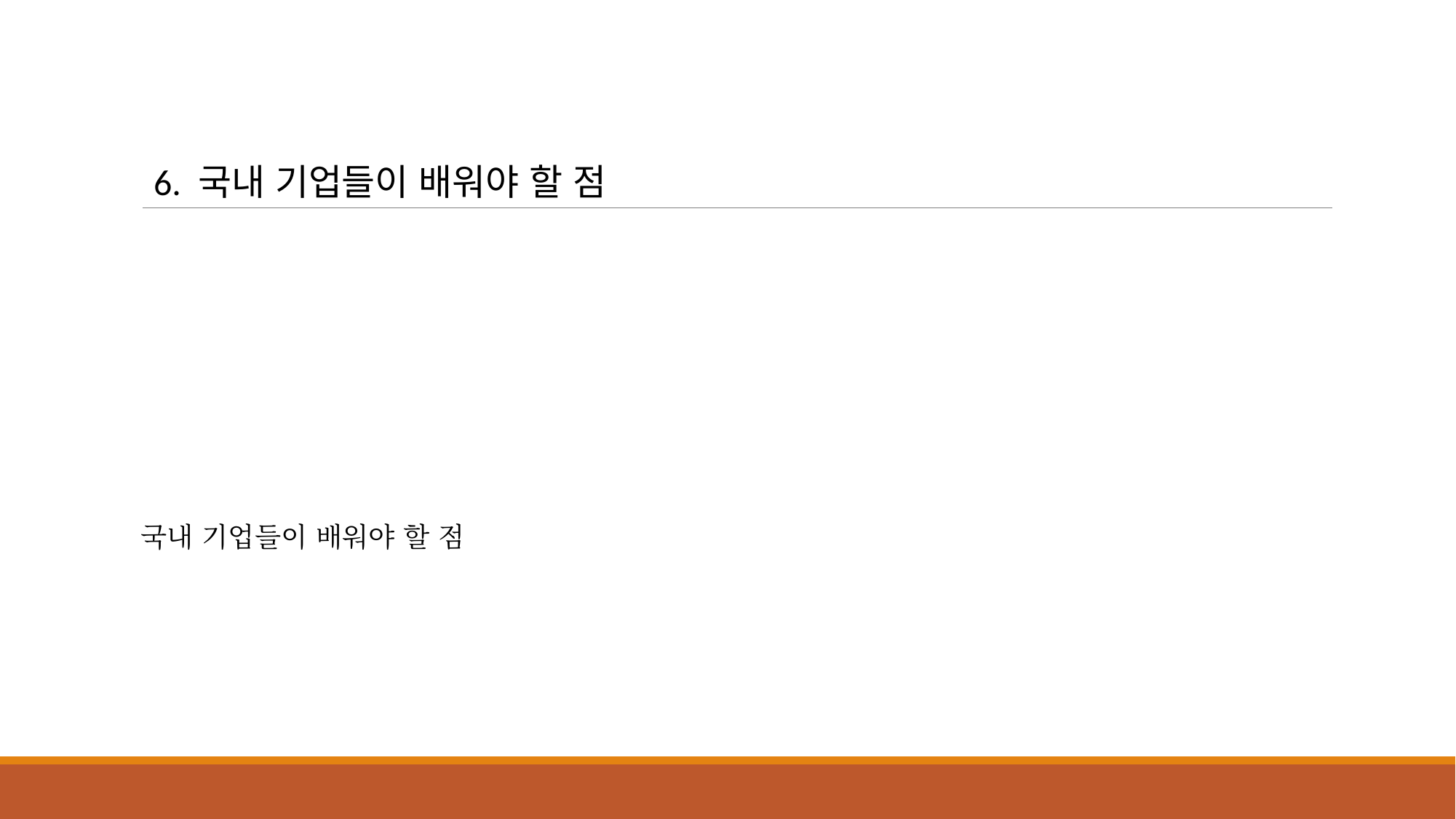

6. 국내 기업들이 배워야 할 점
국내 기업들이 배워야 할 점